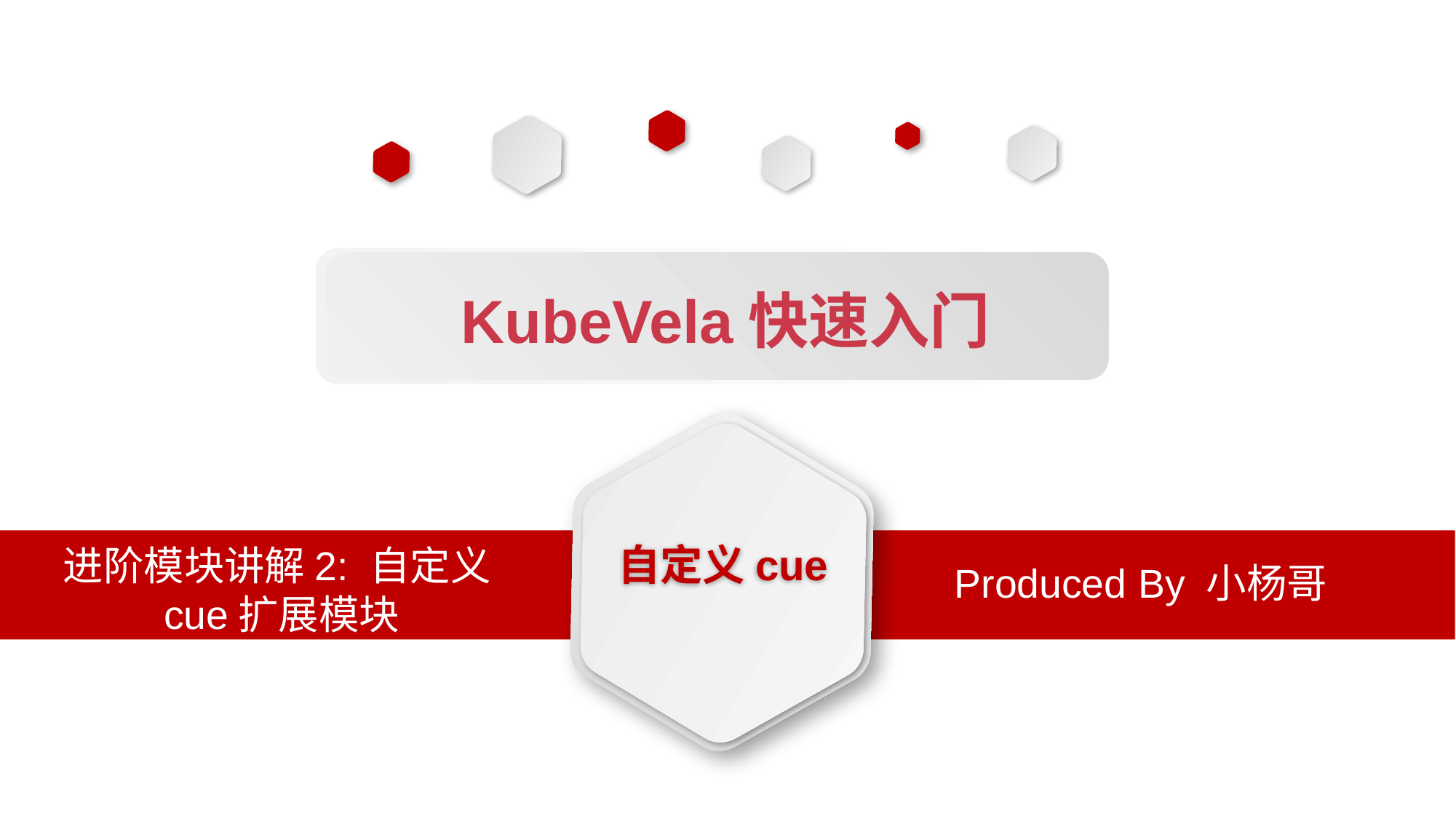

KubeVela快速入门

自定义cue

进阶模块讲解2: 自定义cue扩展模块
Produced By 小杨哥